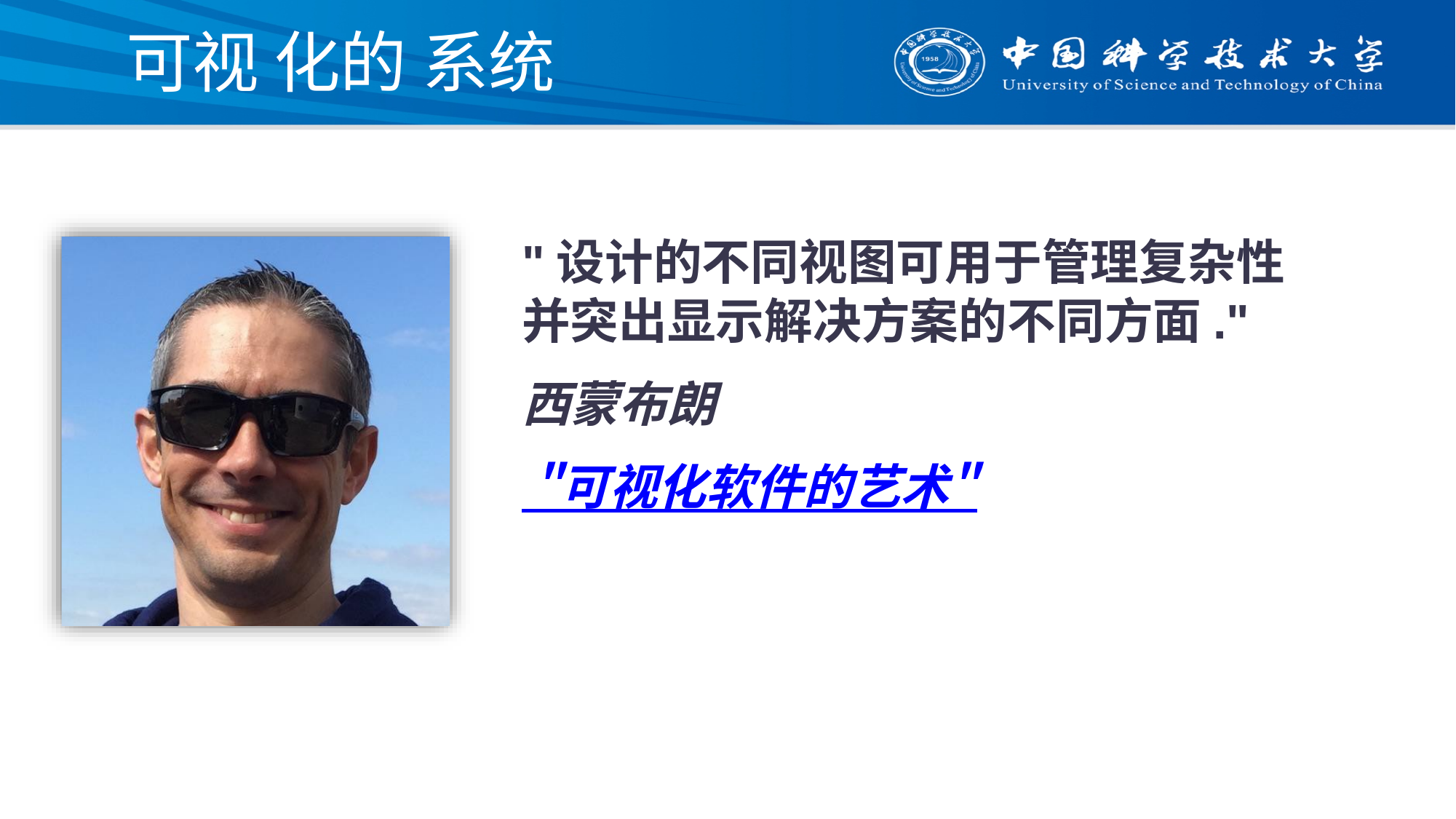

# 可视 化的 系统

"设计的不同视图可用于管理复杂性并突出显示解决方案的不同方面."
西蒙布朗
 "可视化软件的艺术"